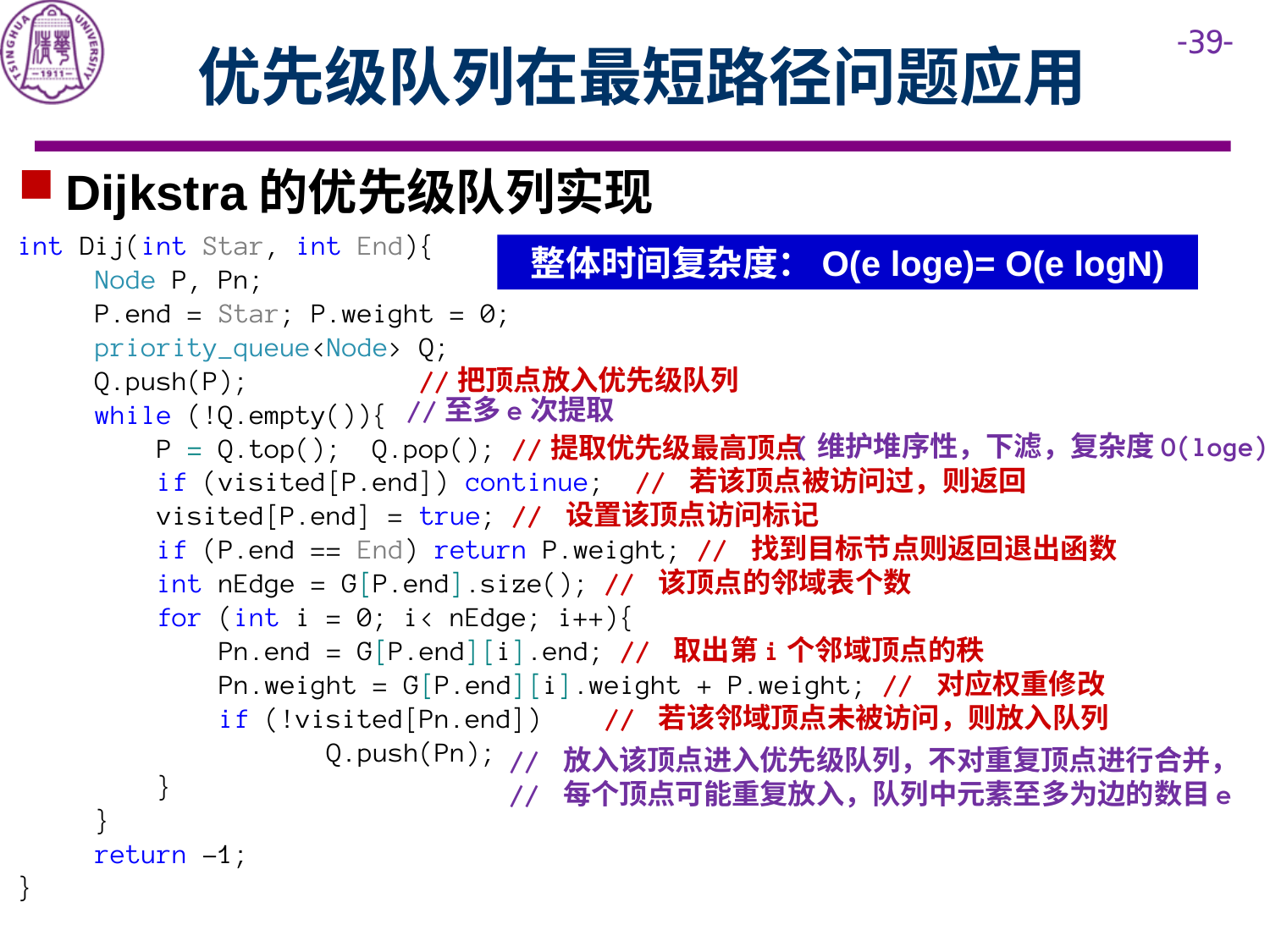

# 优先级队列在最短路径问题应用
Dijkstra的优先级队列实现
int Dij(int Star, int End){
     Node P, Pn;
     P.end = Star; P.weight = 0;
     priority_queue<Node> Q;
     Q.push(P);           //把顶点放入优先级队列
     while (!Q.empty()){
         P = Q.top();  Q.pop(); //提取优先级最高顶点
         if (visited[P.end]) continue;  // 若该顶点被访问过，则返回
         visited[P.end] = true; // 设置该顶点访问标记
         if (P.end == End) return P.weight; // 找到目标节点则返回退出函数
         int nEdge = G[P.end].size(); // 该顶点的邻域表个数
         for (int i = 0; i< nEdge; i++){
             Pn.end = G[P.end][i].end; // 取出第i个邻域顶点的秩
             Pn.weight = G[P.end][i].weight + P.weight; // 对应权重修改
             if (!visited[Pn.end])    // 若该邻域顶点未被访问，则放入队列
                    Q.push(Pn);
         }
     }
     return -1;
}
整体时间复杂度：O(e loge)= O(e logN)
//至多e次提取
(维护堆序性，下滤，复杂度O(loge))
// 放入该顶点进入优先级队列，不对重复顶点进行合并，
// 每个顶点可能重复放入，队列中元素至多为边的数目e